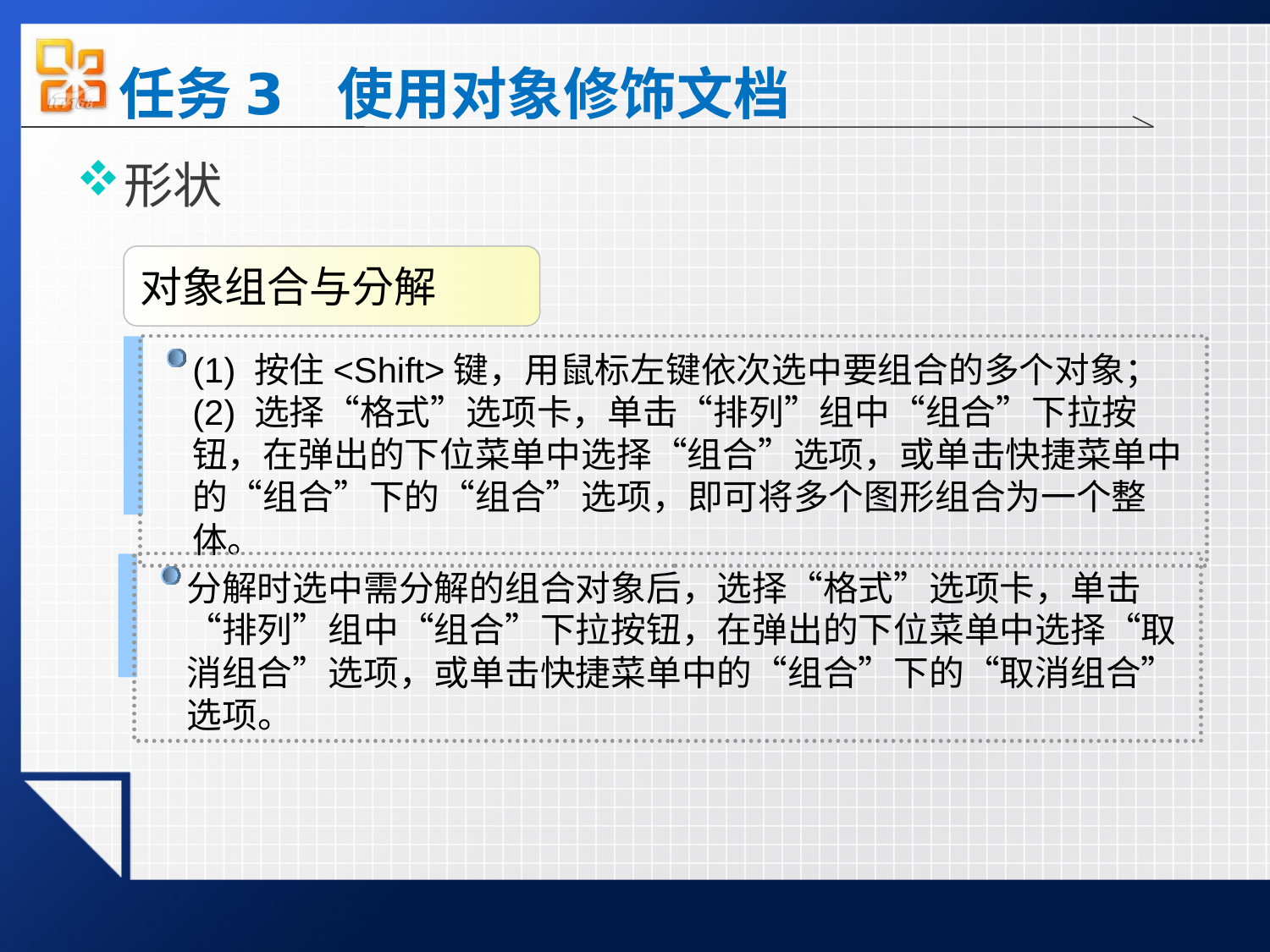

# 任务3  使用对象修饰文档
形状
对象组合与分解
(1) 按住<Shift>键，用鼠标左键依次选中要组合的多个对象；
(2) 选择“格式”选项卡，单击“排列”组中“组合”下拉按钮，在弹出的下位菜单中选择“组合”选项，或单击快捷菜单中的“组合”下的“组合”选项，即可将多个图形组合为一个整体。

分解时选中需分解的组合对象后，选择“格式”选项卡，单击“排列”组中“组合”下拉按钮，在弹出的下位菜单中选择“取消组合”选项，或单击快捷菜单中的“组合”下的“取消组合”选项。